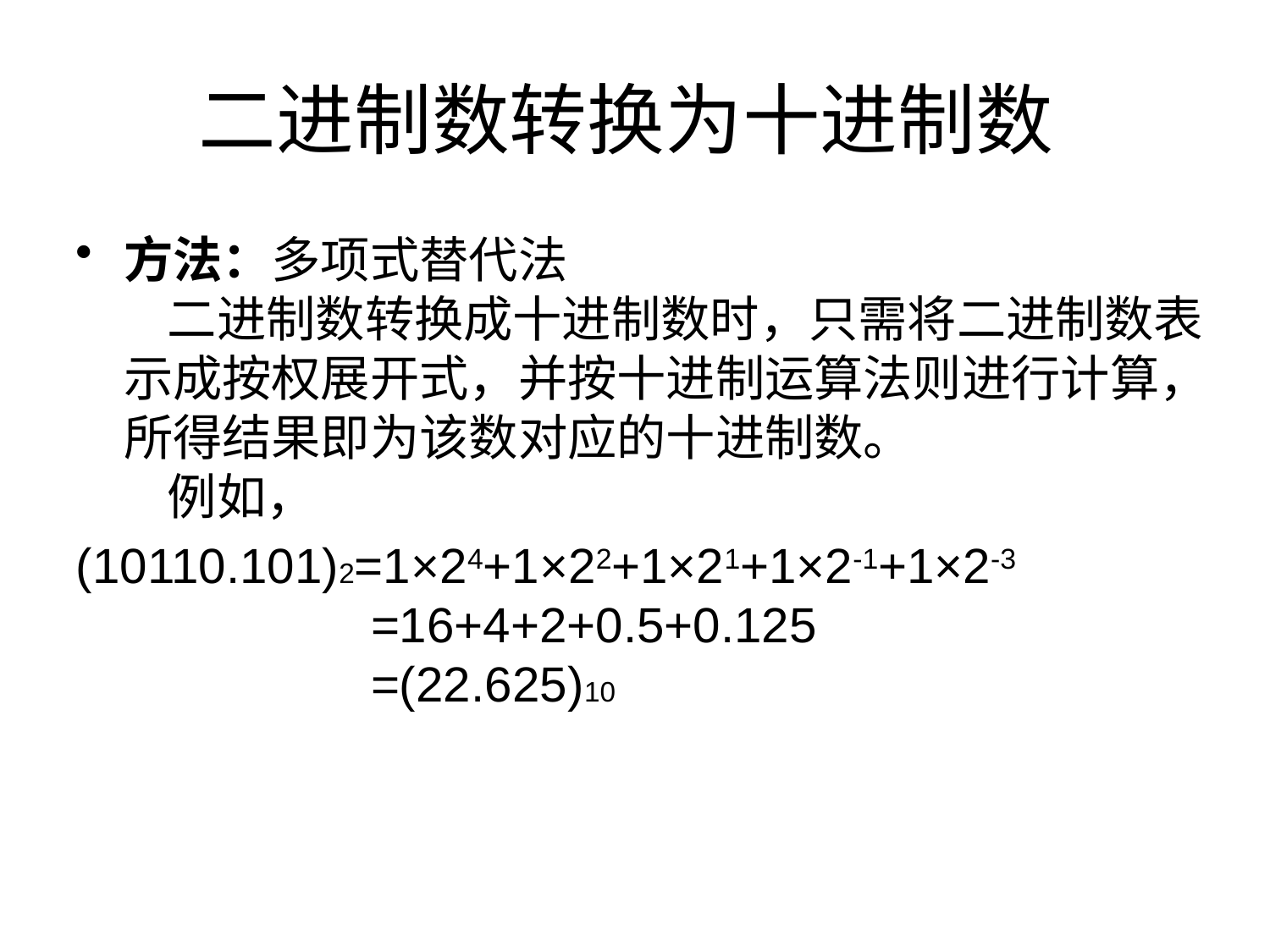

# 二进制数转换为十进制数
方法：多项式替代法
    二进制数转换成十进制数时，只需将二进制数表示成按权展开式，并按十进制运算法则进行计算，所得结果即为该数对应的十进制数。 
    例如，
(10110.101)2=1×24+1×22+1×21+1×2-1+1×2-3
                  =16+4+2+0.5+0.125
                  =(22.625)10